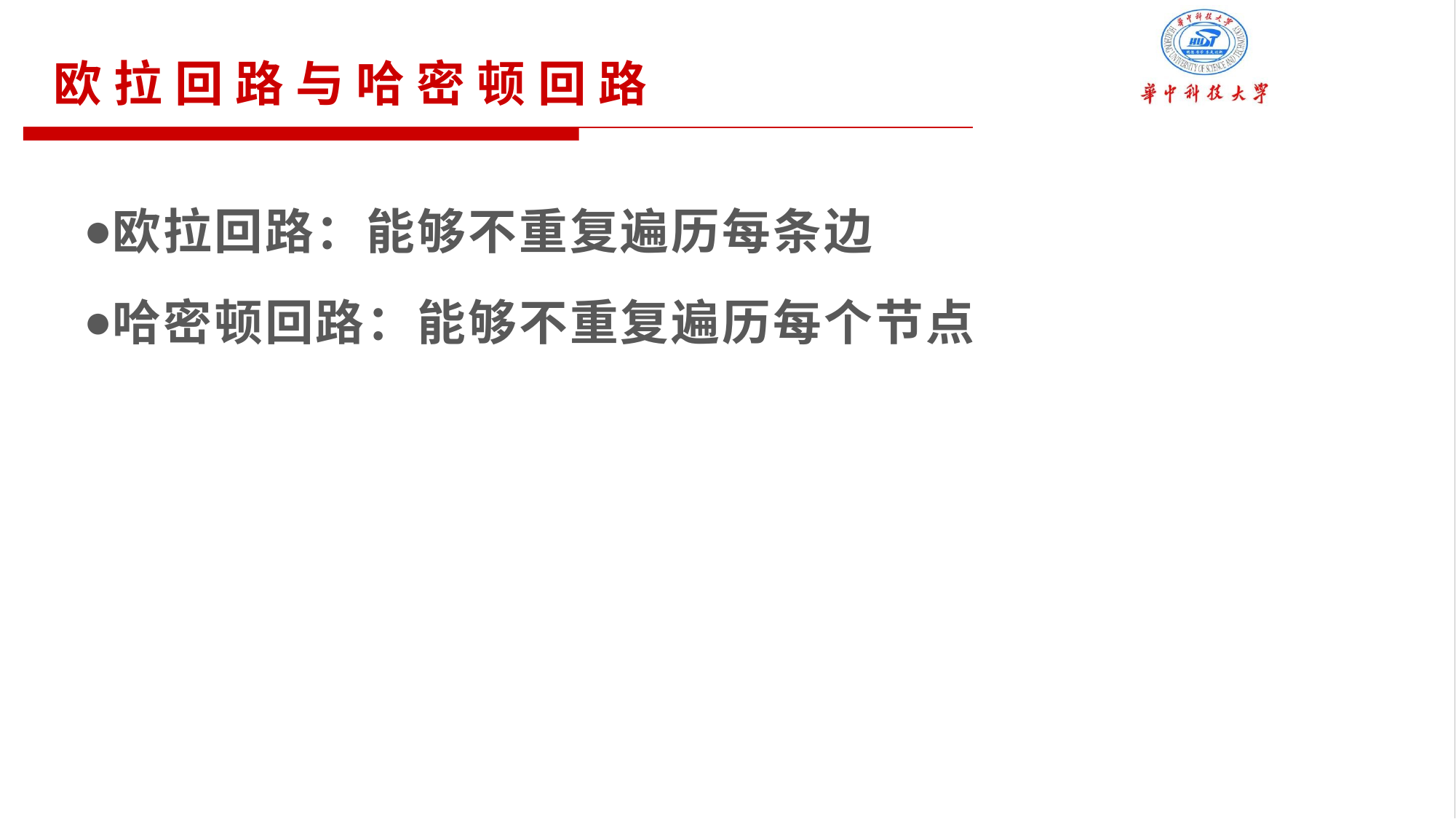

欧拉回路与哈密顿回路

欧拉回路：能够不重复遍历每条边
哈密顿回路：能够不重复遍历每个节点